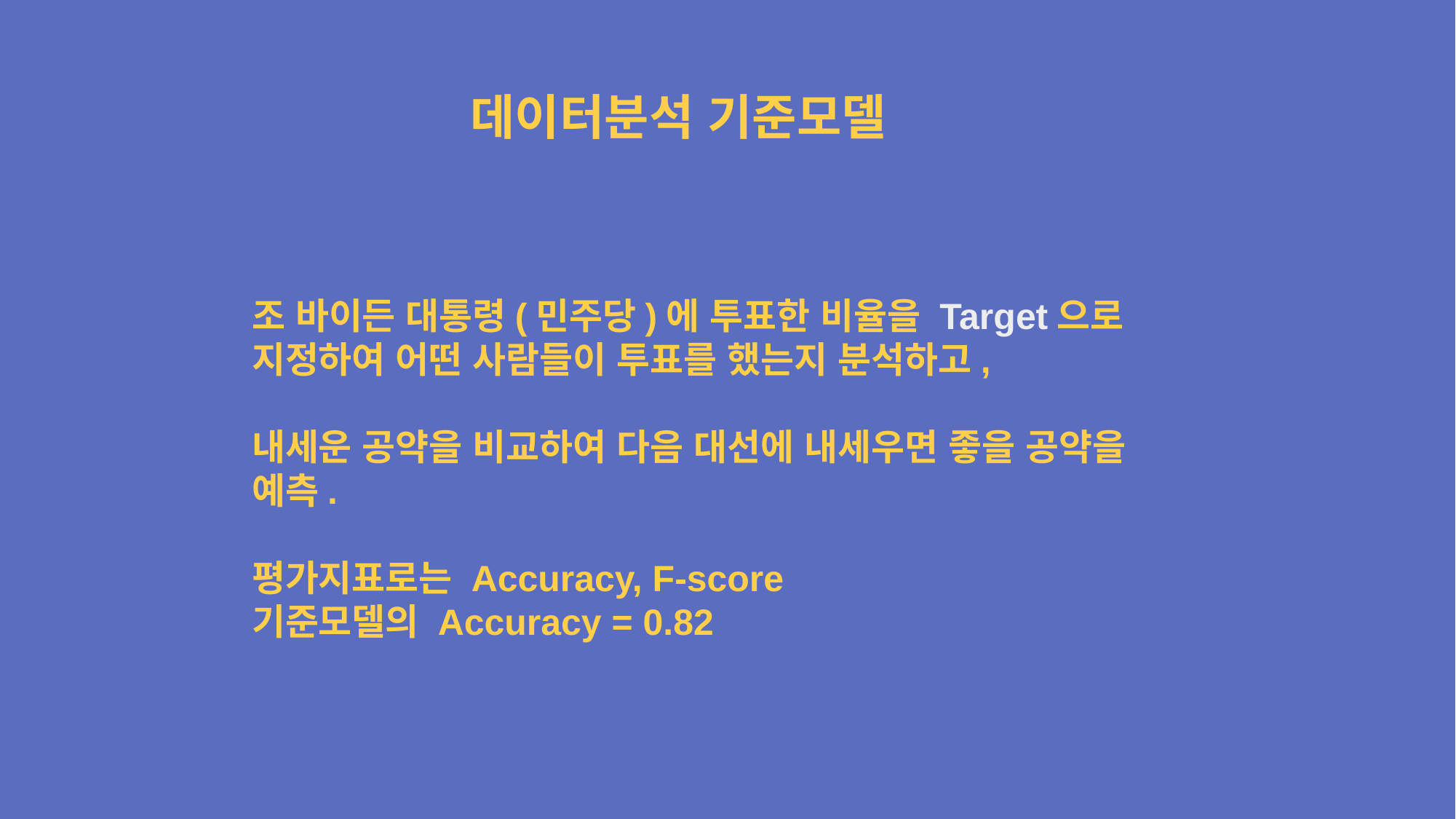

데이터분석 기준모델
조 바이든 대통령(민주당)에 투표한 비율을 Target으로 지정하여 어떤 사람들이 투표를 했는지 분석하고,

내세운 공약을 비교하여 다음 대선에 내세우면 좋을 공약을
예측.

평가지표로는 Accuracy, F-score
기준모델의 Accuracy = 0.82